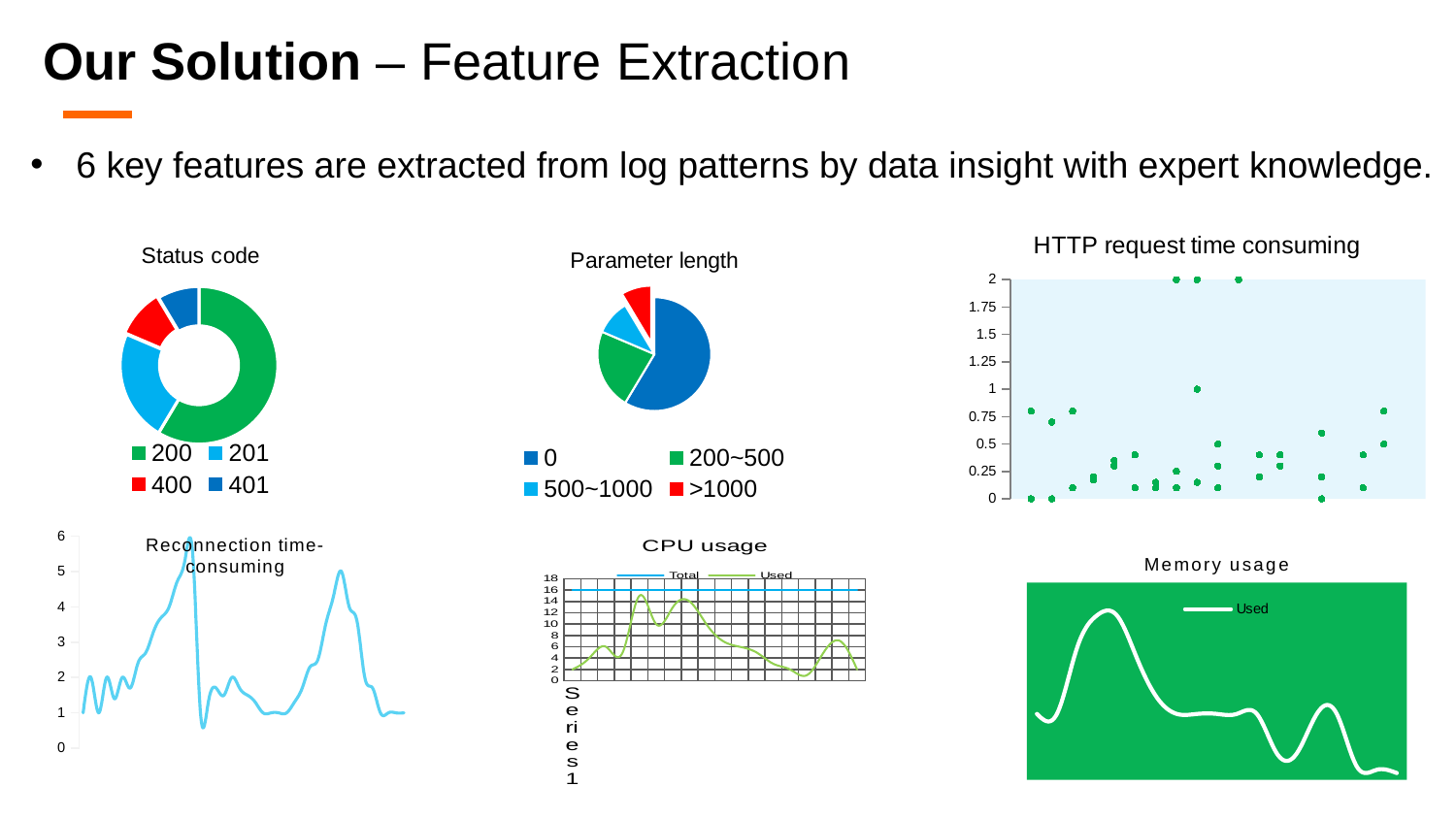

#
Our Solution – Feature Extraction
6 key features are extracted from log patterns by data insight with expert knowledge.

### Chart: HTTP request time consuming

| Category | Y 值 |
|---|---|

### Chart: Status code

| Category | 销售额 |
|---|---|
| 200 | 8.2 |
| 201 | 3.2 |
| 400 | 1.4 |
| 401 | 1.2 |

### Chart: Parameter length

| Category | 销售额 |
|---|---|
| 0 | 8.2 |
| 200~500 | 3.2 |
| 500~1000 | 1.4 |
| >1000 | 1.2 |

### Chart: Reconnection time-consuming

| Category | value |
|---|---|
| 1 | 1.0 |
| 1.5 | 2.0 |
| 2 | 1.0 |
| 2.5 | 2.0 |
| 3 | 1.4 |
| 3.5 | 2.0 |
| 4 | 1.7 |
| 4.5 | 2.4 |
| 5 | 2.7 |
| 5.5 | 3.3 |
| 6 | 3.7 |
| 6.5 | 4.0 |
| 7 | 4.7 |
| 7.5 | 5.3 |
| 8 | 5.5 |
| 8.5 | 1.0 |
| 9 | 1.3 |
| 9.5 | 1.7 |
| 10 | 1.5 |
| 10.5 | 2.0 |
| 11 | 1.7 |
| 11.5 | 1.5 |
| 12 | 1.3 |
| 12.5 | 1.0 |
| 13 | 1.0 |
| 13.5 | 1.0 |
| 14 | 1.0 |
| 14.5 | 1.3 |
| 15 | 1.7 |
| 15.5 | 2.3 |
| 16 | 2.5 |
| 16.5 | 3.5 |
| 17 | 4.3 |
| 17.5 | 5.0 |
| 18 | 4.0 |
| 18.5 | 3.6 |
| 19 | 2.0 |
| 19.5 | 1.7 |
| 20 | 1.0 |
| 20.5 | 1.0 |
| 21 | 1.0 |
| 21.5 | 1.0 |

### Chart: CPU usage

| Category | Total | Used |
|---|---|---|
|  | 16.0 | 2.0 |
|  | 16.0 | 4.0 |
|  | 16.0 | 6.0 |
|  | 16.0 | 5.0 |
|  | 16.0 | 15.0 |
|  | 16.0 | 10.0 |
|  | 16.0 | 13.0 |
|  | 16.0 | 14.0 |
|  | 16.0 | 10.0 |
|  | 16.0 | 7.0 |
|  | 16.0 | 6.0 |
|  | 16.0 | 5.0 |
|  | 16.0 | 3.0 |
|  | 16.0 | 2.0 |
|  | 16.0 | 1.0 |
|  | 16.0 | 5.0 |
|  | 16.0 | 7.0 |
|  | 16.0 | 2.0 |

### Chart: Memory usage

| Category | Used |
|---|---|
|  | 2.0 |
|  | 2.0 |
|  | 4.0 |
|  | 5.0 |
|  | 5.0 |
|  | 3.7 |
|  | 2.5 |
|  | 2.0 |
|  | 2.0 |
|  | 2.0 |
|  | 2.0 |
|  | 2.0 |
|  | 0.8 |
|  | 0.8 |
|  | 2.0 |
|  | 2.0 |
|  | 0.4 |
|  | 0.3 |
|  | 0.2 |